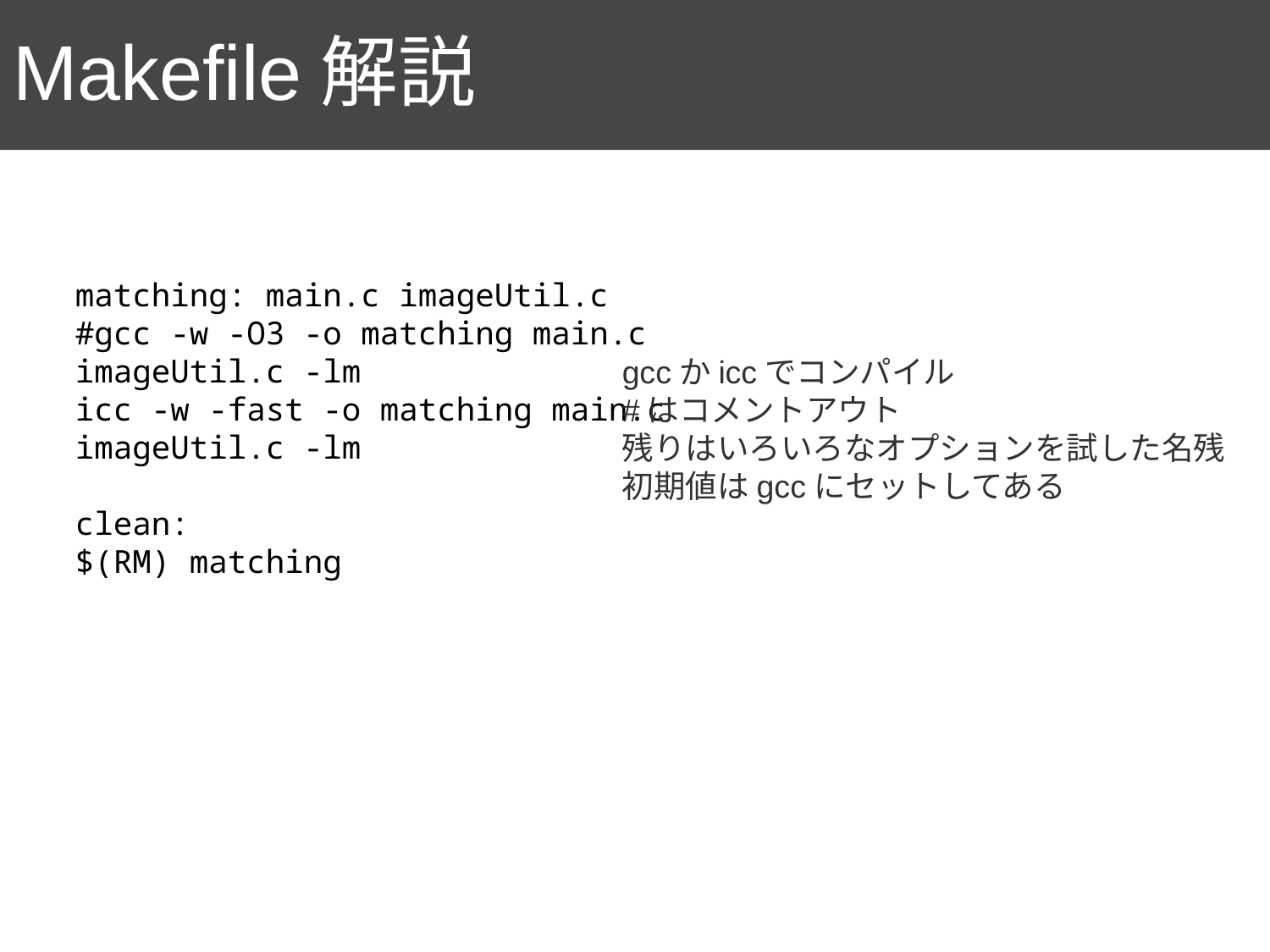

# Makefile解説
99
matching: main.c imageUtil.c
#gcc -w -O3 -o matching main.c imageUtil.c -lm
icc -w -fast -o matching main.c imageUtil.c -lm

clean:
$(RM) matching
gccかiccでコンパイル
#はコメントアウト
残りはいろいろなオプションを試した名残
初期値はgccにセットしてある